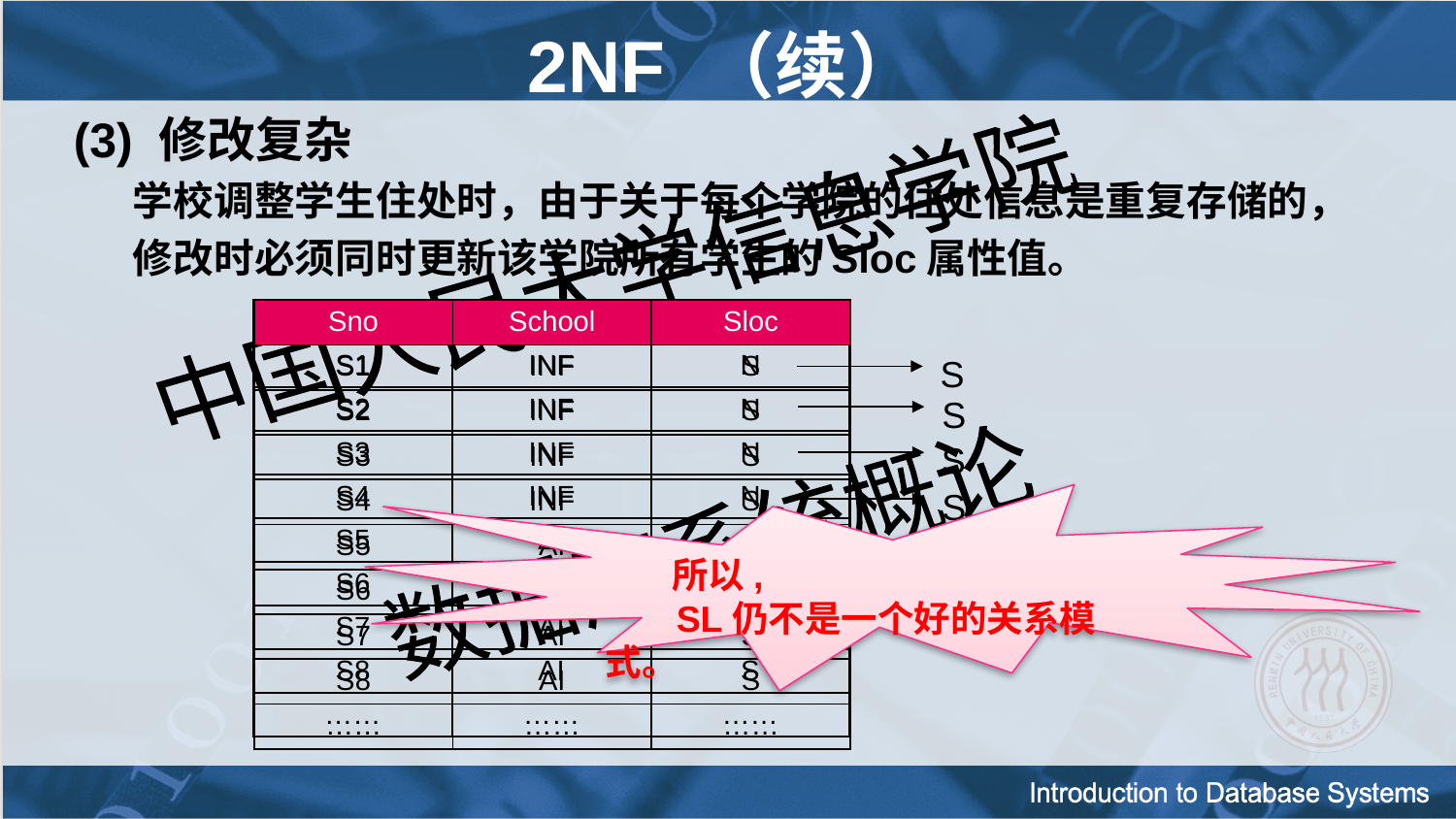

# 2NF （续）
 (3) 修改复杂
学校调整学生住处时，由于关于每个学院的住处信息是重复存储的，
修改时必须同时更新该学院所有学生的Sloc属性值。
| Sno | School | Sloc |
| --- | --- | --- |
| S1 | INF | N |
| S2 | INF | N |
| S3 | INF | N |
| S4 | INF | N |
| S5 | AI | S |
| S6 | AI | S |
| S7 | AI | S |
| S8 | AI | S |
| …… | …… | …… |
| Sno | School | Sloc |
| --- | --- | --- |
| S1 | INF | S |
| S2 | INF | S |
| S3 | INF | S |
| S4 | INF | S |
| S5 | AI | S |
| S6 | AI | S |
| S7 | AI | S |
| S8 | AI | S |
| …… | …… | …… |
S
S
S
S
       所以,
       SL仍不是一个好的关系模式。